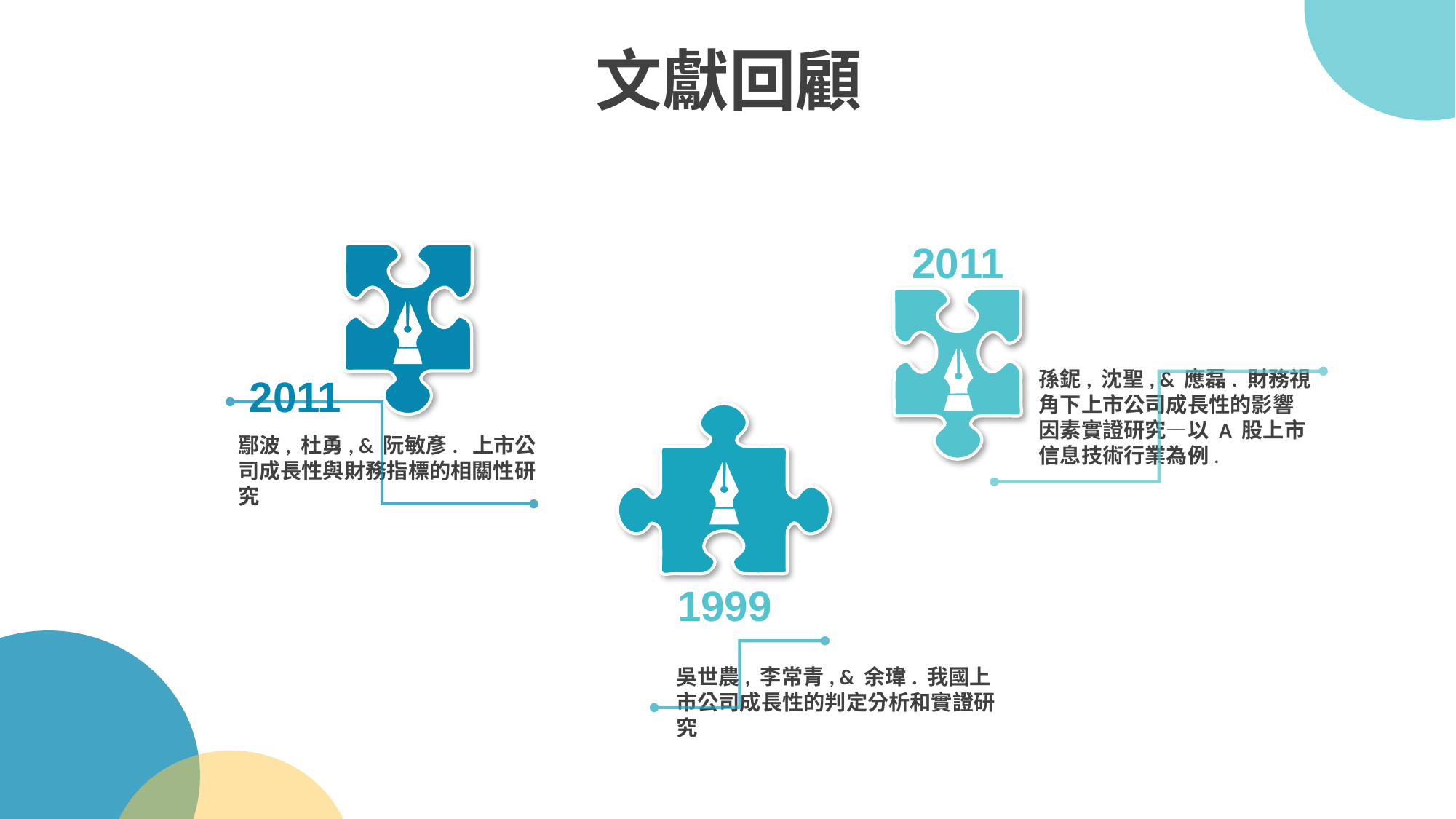

文獻回顧
2011

孫鈮, 沈聖, & 應磊. 財務視角下上市公司成長性的影響因素實證研究—以 A 股上市信息技術行業為例.
2011

鄢波, 杜勇, & 阮敏彥.  上市公司成長性與財務指標的相關性研究

1999

吳世農, 李常青, & 余瑋. 我國上市公司成長性的判定分析和實證研究